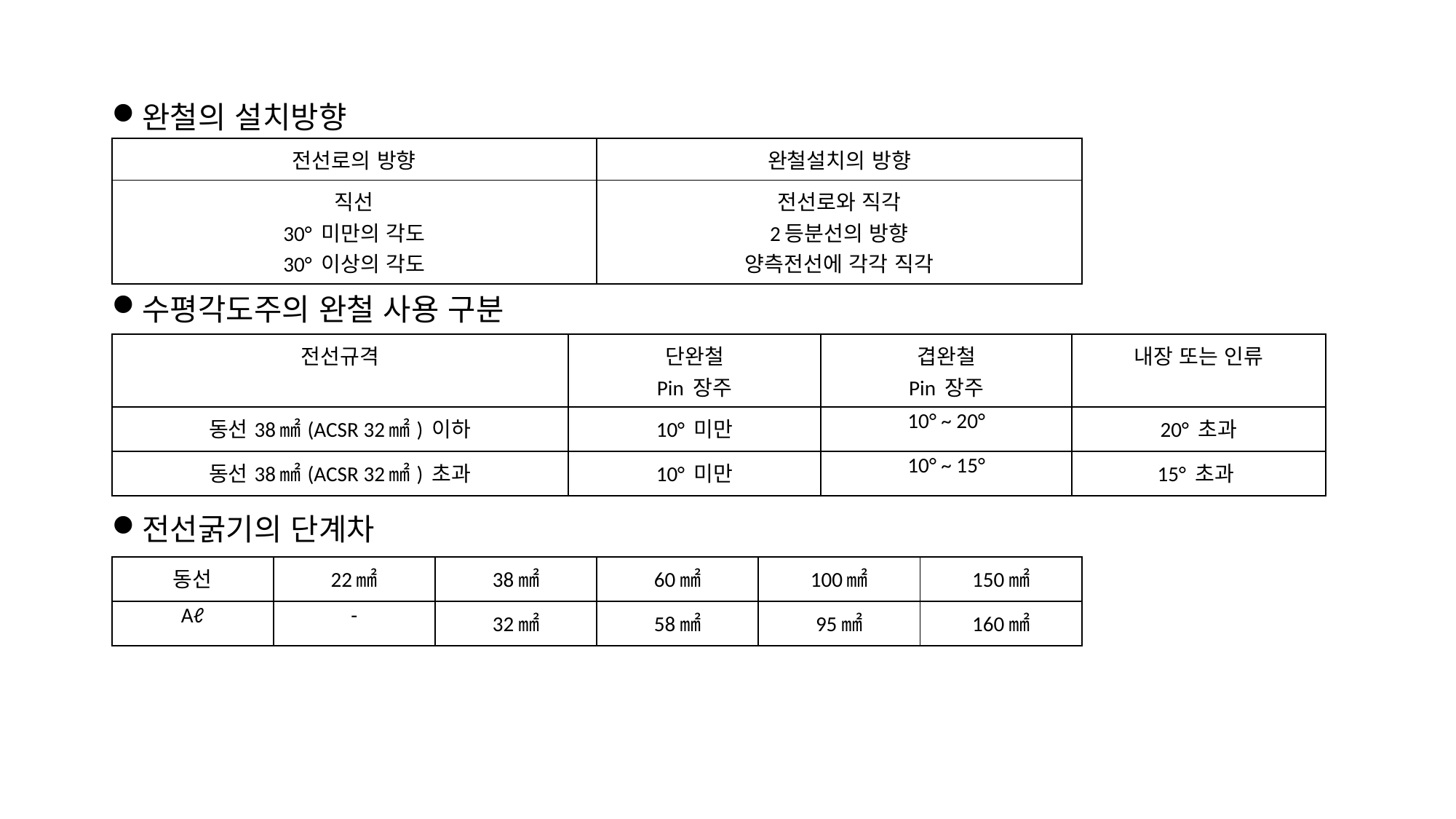

완철의 설치방향

수평각도주의 완철 사용 구분

전선굵기의 단계차

| 전선로의 방향 | 완철설치의 방향 |
| --- | --- |
| 직선 30° 미만의 각도 30° 이상의 각도 | 전선로와 직각 2등분선의 방향 양측전선에 각각 직각 |
| 전선규격 | 단완철 Pin 장주 | 겹완철 Pin 장주 | 내장 또는 인류 |
| --- | --- | --- | --- |
| 동선38㎟(ACSR 32㎟) 이하 | 10° 미만 | 10° ~ 20° | 20° 초과 |
| 동선38㎟(ACSR 32㎟) 초과 | 10° 미만 | 10° ~ 15° | 15° 초과 |
| 동선 | 22㎟ | 38㎟ | 60㎟ | 100㎟ | 150㎟ |
| --- | --- | --- | --- | --- | --- |
| Aℓ | - | 32㎟ | 58㎟ | 95㎟ | 160㎟ |